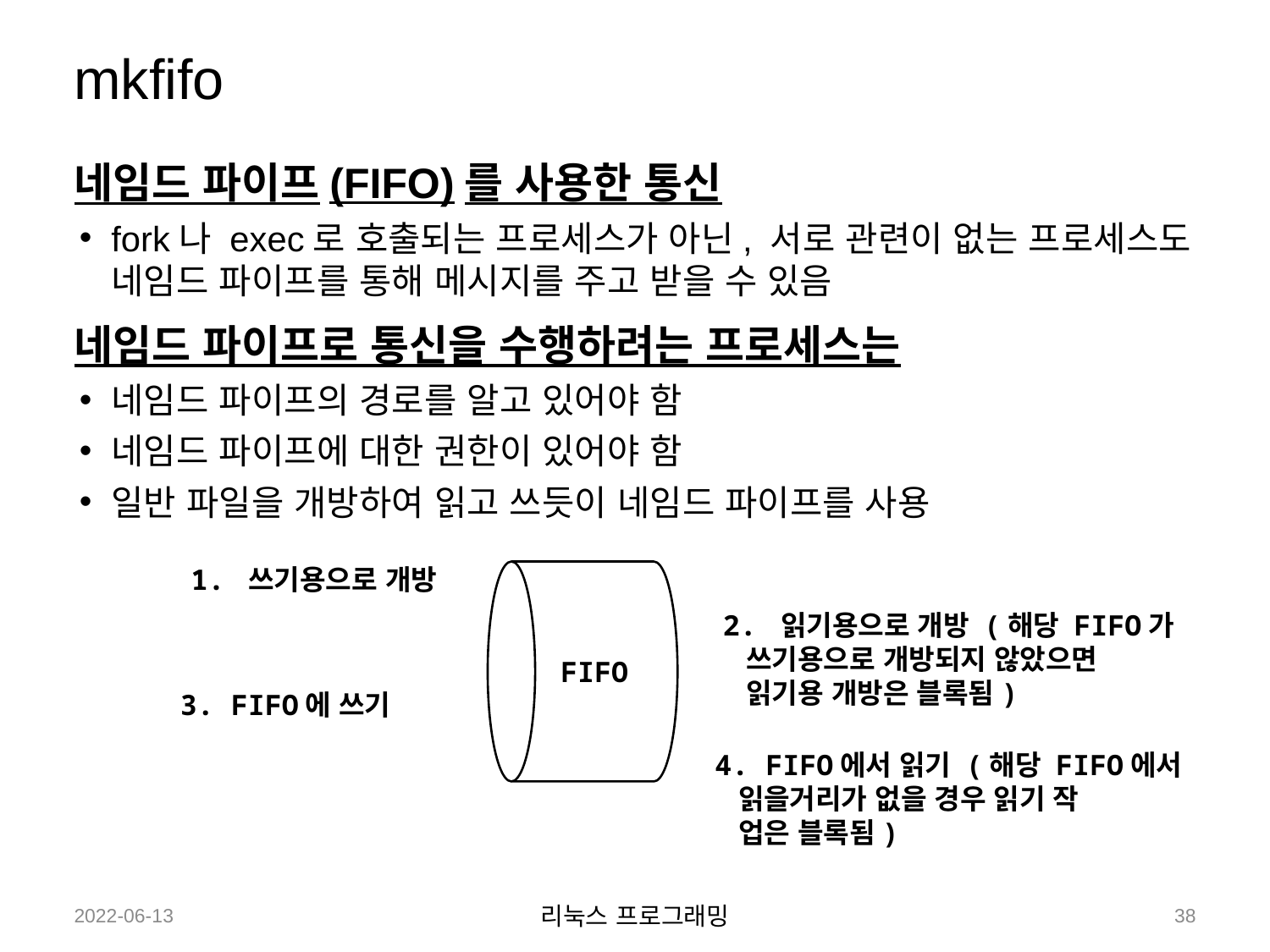

# mkfifo
네임드 파이프(FIFO)를 사용한 통신
fork나 exec로 호출되는 프로세스가 아닌, 서로 관련이 없는 프로세스도 네임드 파이프를 통해 메시지를 주고 받을 수 있음
네임드 파이프로 통신을 수행하려는 프로세스는
네임드 파이프의 경로를 알고 있어야 함
네임드 파이프에 대한 권한이 있어야 함
일반 파일을 개방하여 읽고 쓰듯이 네임드 파이프를 사용

1. 쓰기용으로 개방
FIFO
2. 읽기용으로 개방 (해당 FIFO가
   쓰기용으로 개방되지 않았으면
   읽기용 개방은 블록됨)
3. FIFO에 쓰기
4. FIFO에서 읽기 (해당 FIFO에서
   읽을거리가 없을 경우 읽기 작
   업은 블록됨)
2022-06-13
리눅스 프로그래밍
38